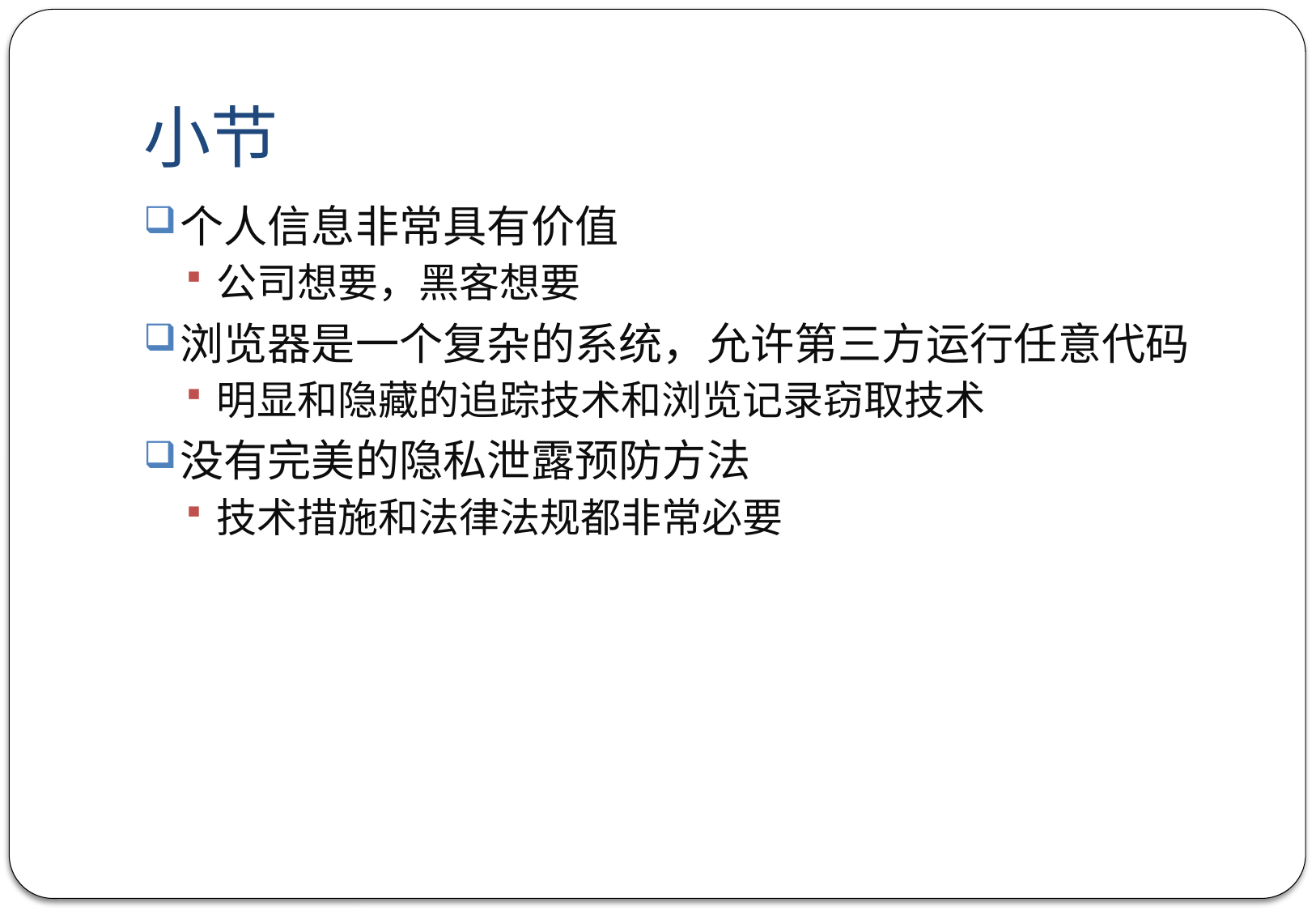

# 小节
个人信息非常具有价值
公司想要，黑客想要
浏览器是一个复杂的系统，允许第三方运行任意代码
明显和隐藏的追踪技术和浏览记录窃取技术
没有完美的隐私泄露预防方法
技术措施和法律法规都非常必要